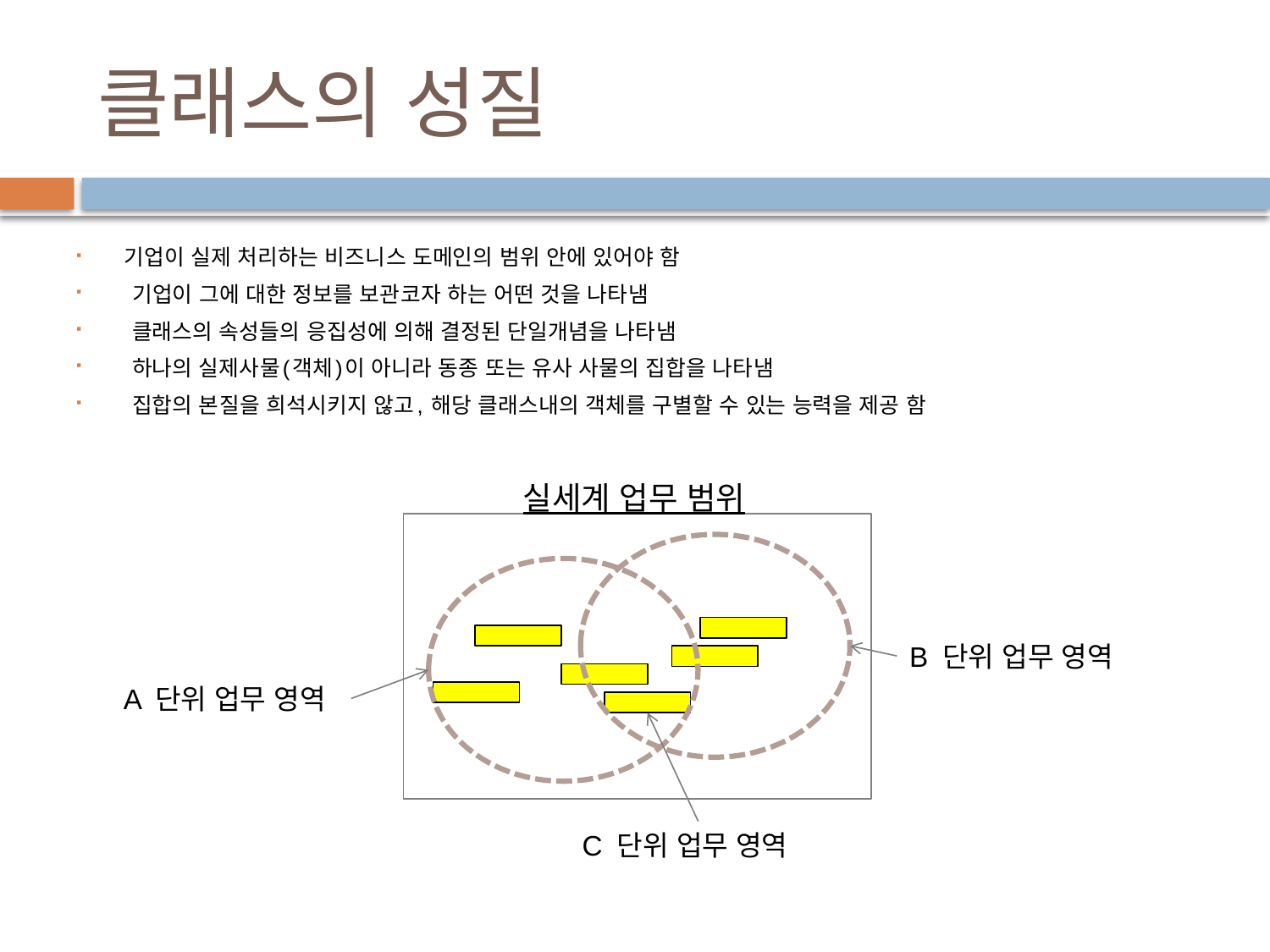

# 클래스의 성질
기업이 실제 처리하는 비즈니스 도메인의 범위 안에 있어야 함
 기업이 그에 대한 정보를 보관코자 하는 어떤 것을 나타냄
 클래스의 속성들의 응집성에 의해 결정된 단일개념을 나타냄
 하나의 실제사물(객체)이 아니라 동종 또는 유사 사물의 집합을 나타냄
 집합의 본질을 희석시키지 않고, 해당 클래스내의 객체를 구별할 수 있는 능력을 제공 함
실세계 업무 범위

B 단위 업무 영역
A 단위 업무 영역
C 단위 업무 영역